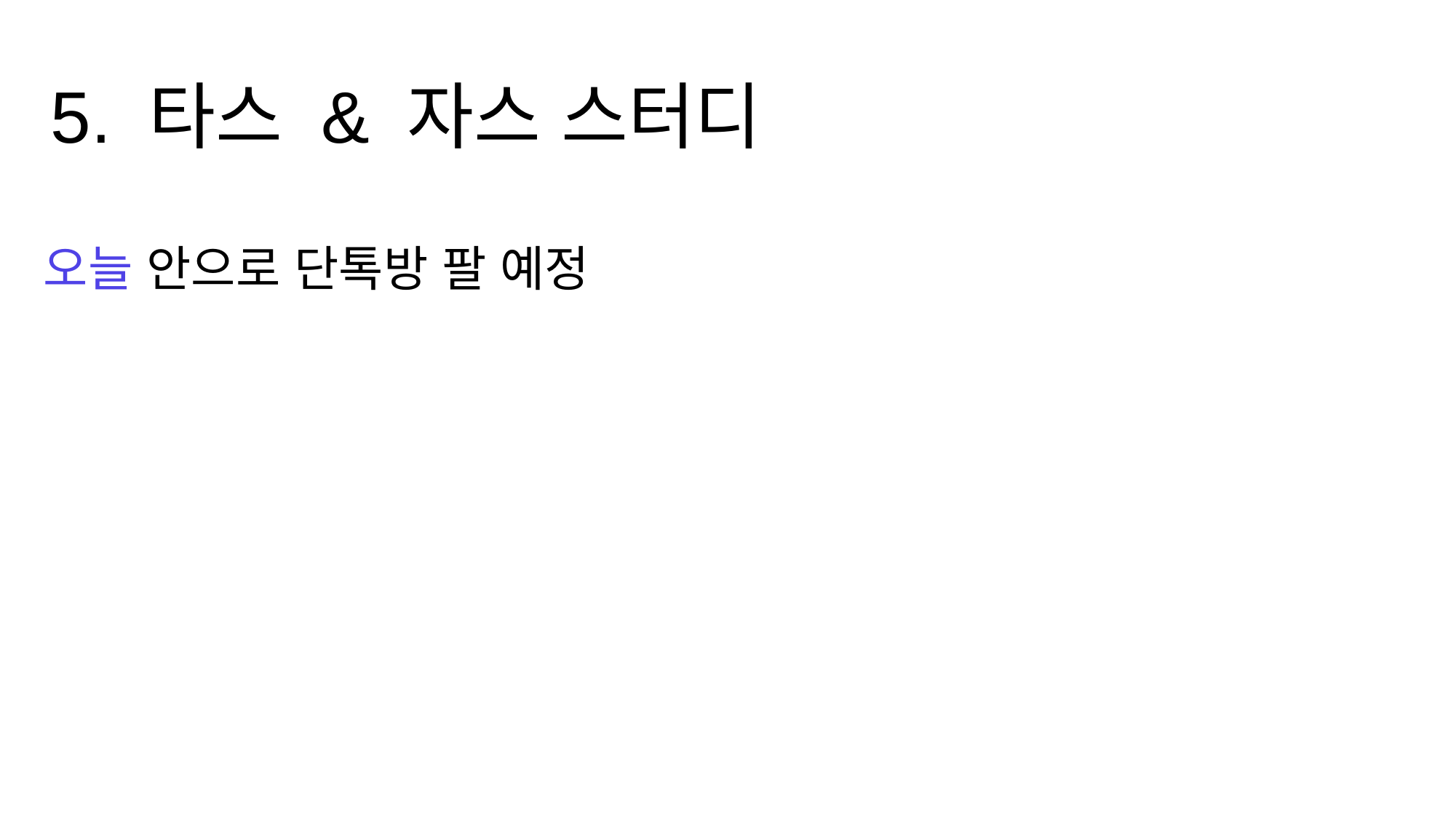

5. 타스 & 자스 스터디
오늘 안으로 단톡방 팔 예정